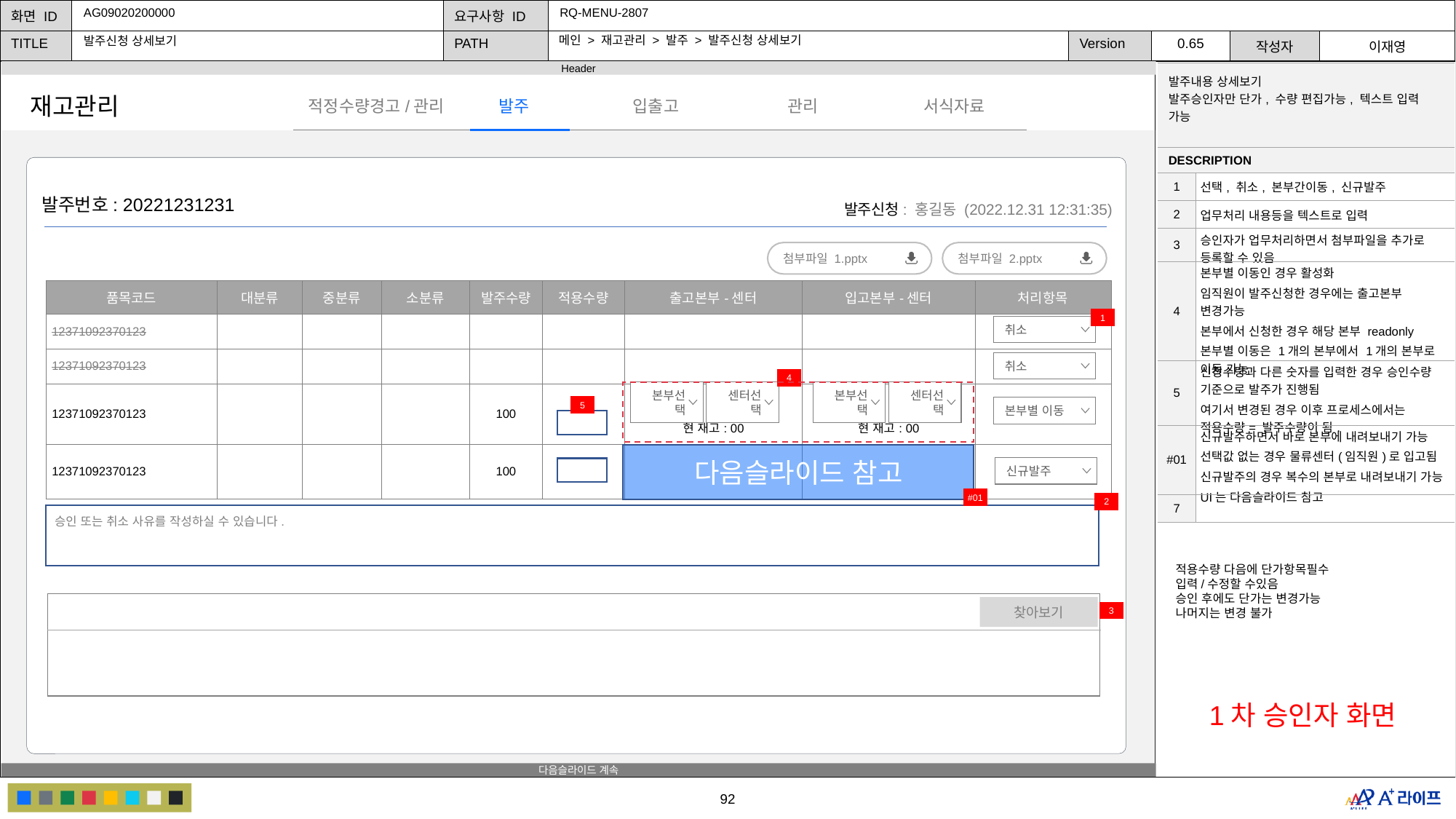

AG09020200000

RQ-MENU-2807

메인 > 재고관리 > 발주 > 발주신청 상세보기
발주신청 상세보기
| 발주내용 상세보기 발주승인자만 단가, 수량 편집가능, 텍스트 입력 가능 |  |
| --- | --- |
| DESCRIPTION |  |
| 1 | 선택, 취소, 본부간이동, 신규발주 |
| 2 | 업무처리 내용등을 텍스트로 입력 |
| 3 | 승인자가 업무처리하면서 첨부파일을 추가로 등록할 수 있음 |
| 4 | 본부별 이동인 경우 활성화 임직원이 발주신청한 경우에는 출고본부 변경가능 본부에서 신청한 경우 해당 본부 readonly 본부별 이동은 1개의 본부에서 1개의 본부로 이동 가능 |
| 5 | 신청수량과 다른 숫자를 입력한 경우 승인수량 기준으로 발주가 진행됨 여기서 변경된 경우 이후 프로세스에서는 적용수량= 발주수량이 됨. |
| #01 | 신규발주하면서 바로 본부에 내려보내기 가능 선택값 없는 경우 물류센터(임직원)로 입고됨 신규발주의 경우 복수의 본부로 내려보내기 가능 UI는 다음슬라이드 참고 |
| 7 |  |
재고관리
발주
관리
적정수량경고/관리
입출고
서식자료

발주번호: 20221231231
발주신청: 홍길동 (2022.12.31 12:31:35)
첨부파일 1.pptx

첨부파일 2.pptx

| 품목코드 | 대분류 | 중분류 | 소분류 | 발주수량 | 적용수량 | 출고본부-센터 | 입고본부-센터 | 처리항목 |
| --- | --- | --- | --- | --- | --- | --- | --- | --- |
| 12371092370123 |  |  |  |  |  |  |  |  |
| 12371092370123 |  |  |  |  |  |  |  |  |
| 12371092370123 |  |  |  | 100 |  | 현 재고: 00 | 현 재고: 00 |  |
| 12371092370123 |  |  |  | 100 |  |  |  |  |
1
취소

취소

4

본부선택

센터선택

본부선택

센터선택

5
본부별 이동

다음슬라이드 참고
신규발주

#01
2
승인 또는 취소 사유를 작성하실 수 있습니다.
적용수량 다음에 단가항목필수
입력/수정할 수있음
승인 후에도 단가는 변경가능
나머지는 변경 불가

찾아보기
3
1차 승인자 화면